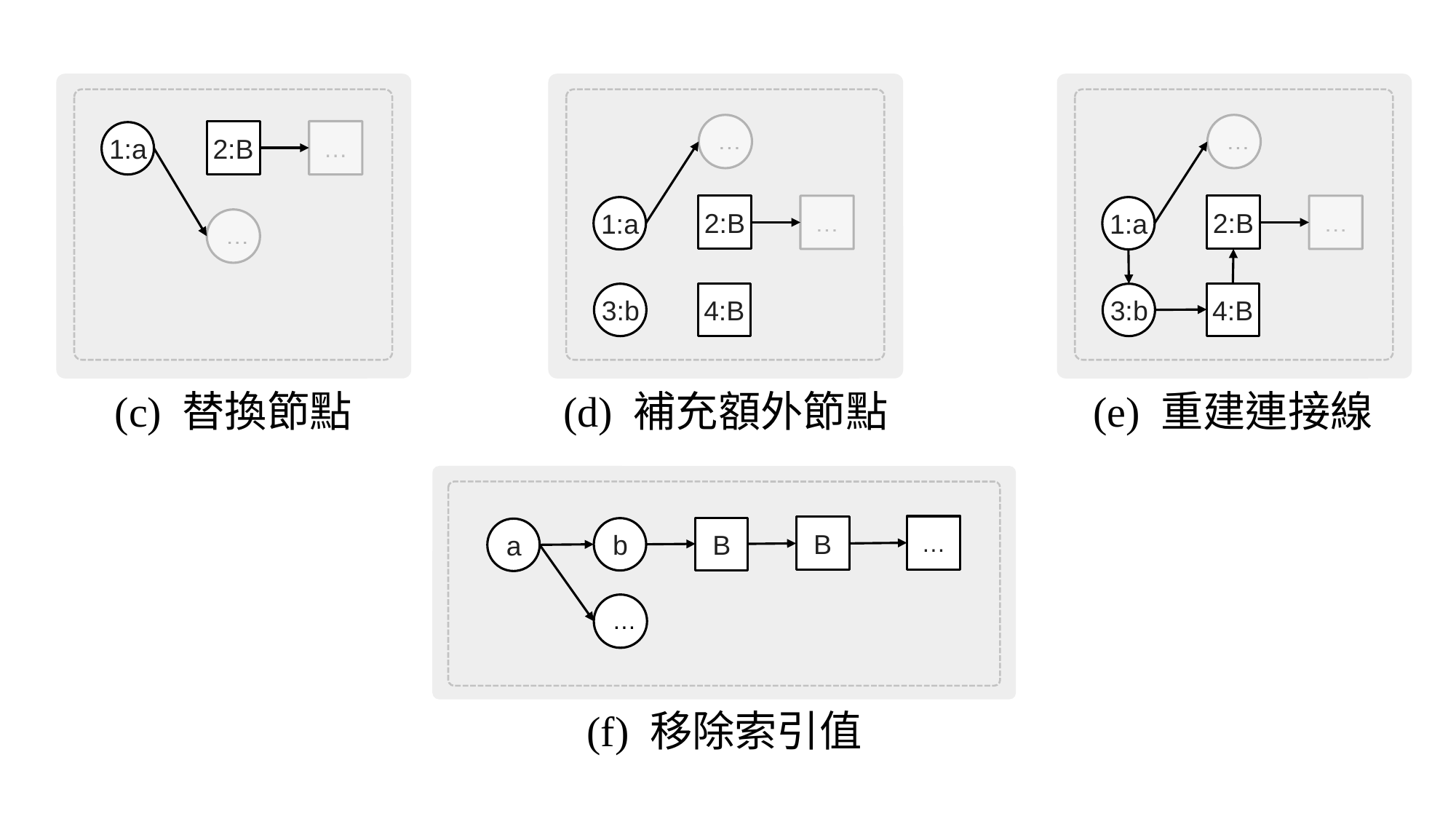

2:B
1:a

…

…

…
2:B
1:a

…

4:B
3:b

…
2:B
1:a

…

4:B
3:b

(d) 補充額外節點
(e) 重建連接線
(c) 替換節點

B
B
b
a
…

…
(f) 移除索引值